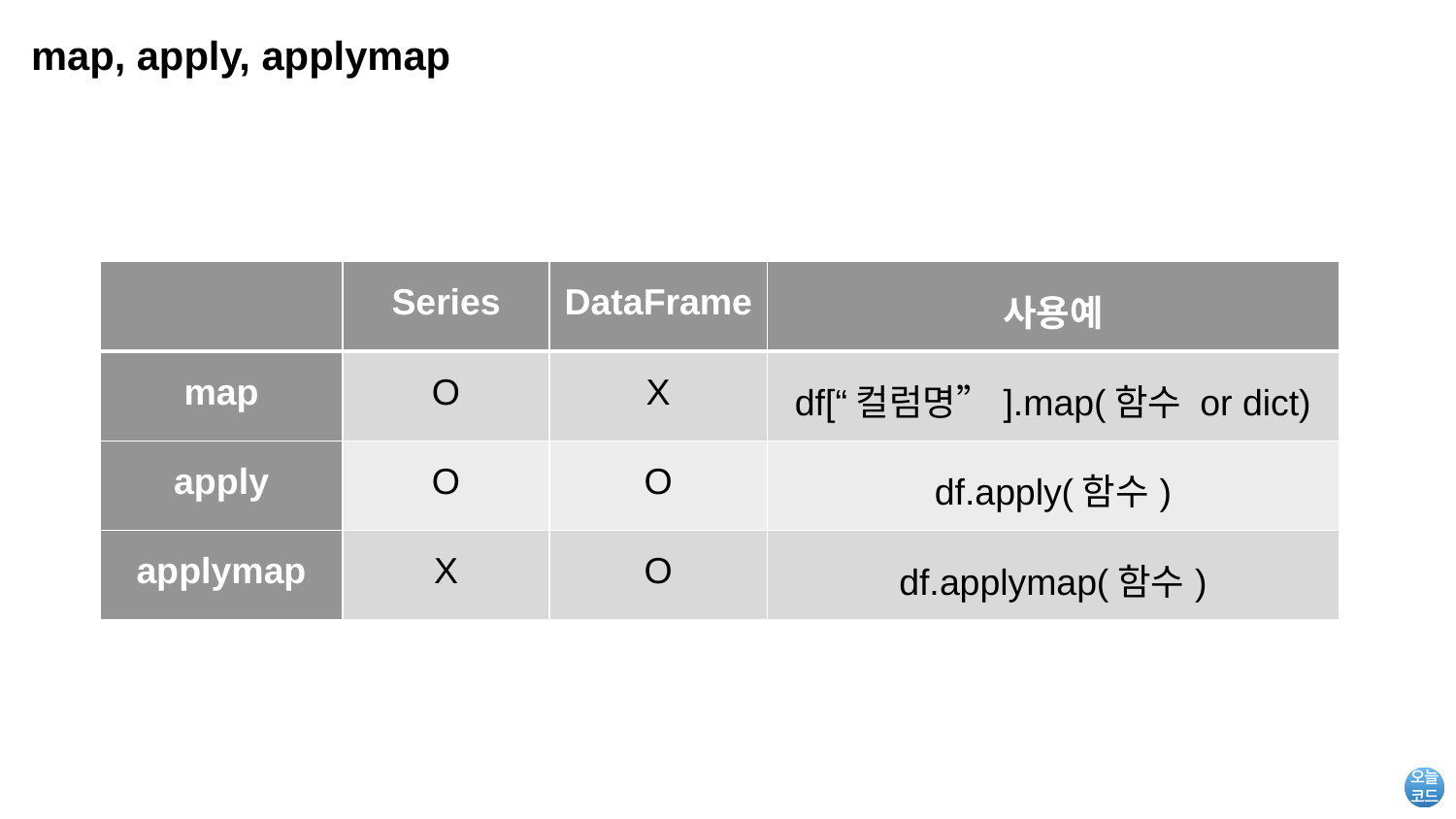

# map, apply, applymap
|  | Series | DataFrame | 사용예 |
| --- | --- | --- | --- |
| map | O | X | df[“컬럼명”].map(함수 or dict) |
| apply | O | O | df.apply(함수) |
| applymap | X | O | df.applymap(함수) |